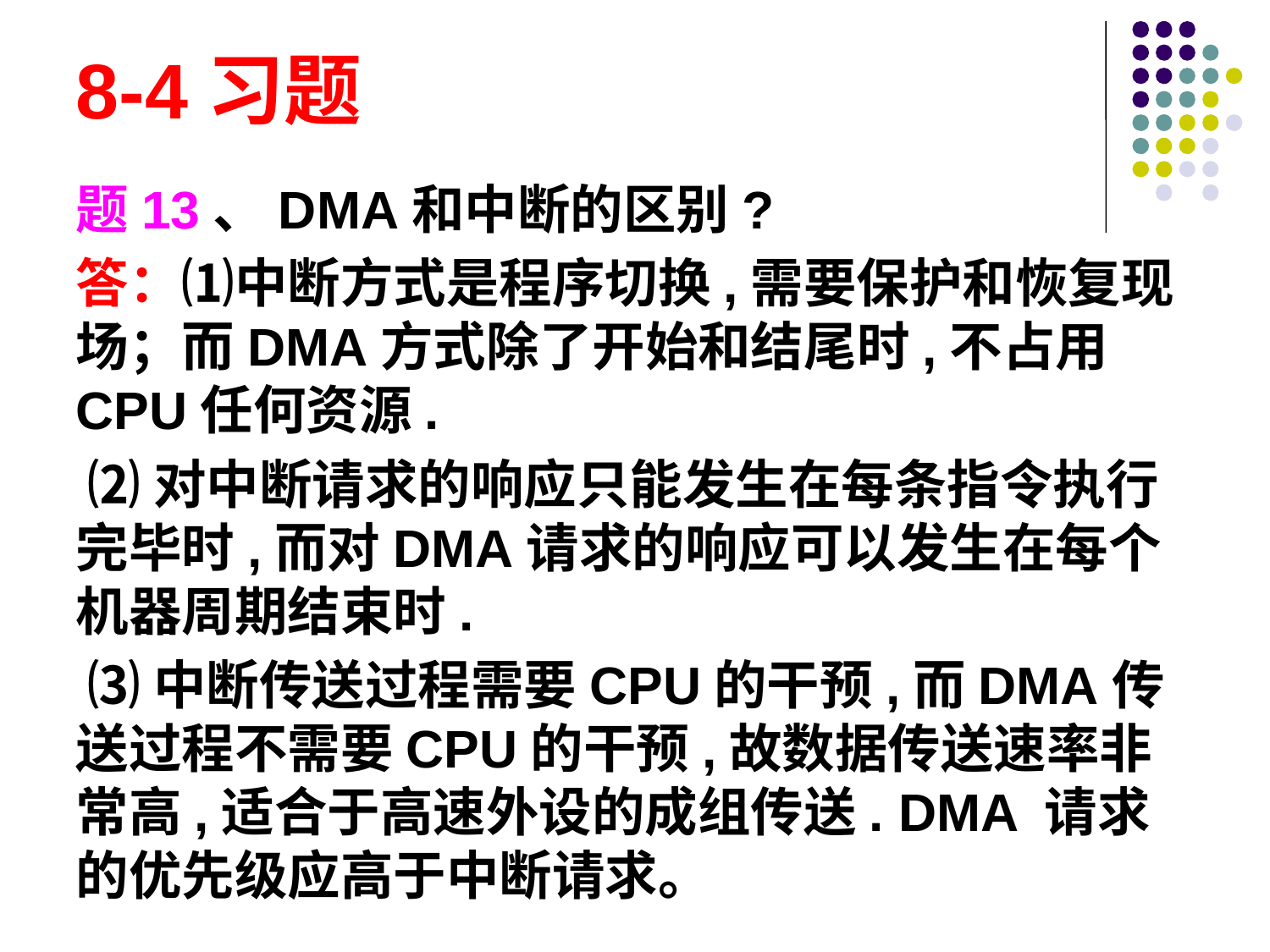

# 8-4习题
题13、DMA和中断的区别?
答：⑴中断方式是程序切换,需要保护和恢复现场；而DMA方式除了开始和结尾时,不占用CPU任何资源.
 ⑵对中断请求的响应只能发生在每条指令执行完毕时,而对DMA请求的响应可以发生在每个机器周期结束时.
 ⑶中断传送过程需要CPU的干预,而DMA传送过程不需要CPU的干预,故数据传送速率非常高,适合于高速外设的成组传送. DMA 请求的优先级应高于中断请求。